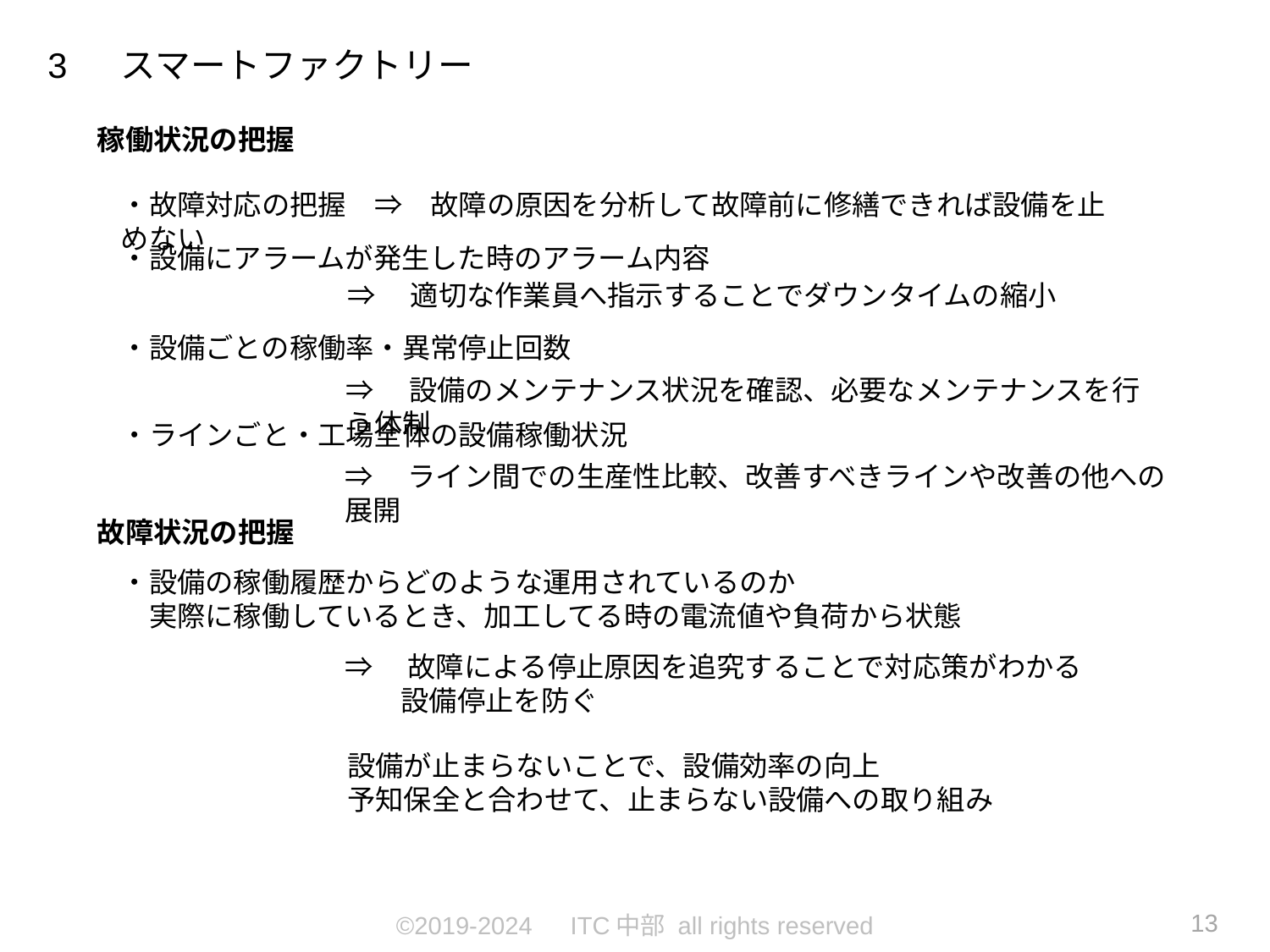

3 　スマートファクトリー
稼働状況の把握
・故障対応の把握　⇒　故障の原因を分析して故障前に修繕できれば設備を止めない
・設備にアラームが発生した時のアラーム内容
⇒　適切な作業員へ指示することでダウンタイムの縮小
・設備ごとの稼働率・異常停止回数
⇒　設備のメンテナンス状況を確認、必要なメンテナンスを行う体制
・ラインごと・工場全体の設備稼働状況
⇒　ライン間での生産性比較、改善すべきラインや改善の他への展開
故障状況の把握
・設備の稼働履歴からどのような運用されているのか
　実際に稼働しているとき、加工してる時の電流値や負荷から状態
⇒　故障による停止原因を追究することで対応策がわかる
　　設備停止を防ぐ
設備が止まらないことで、設備効率の向上
予知保全と合わせて、止まらない設備への取り組み